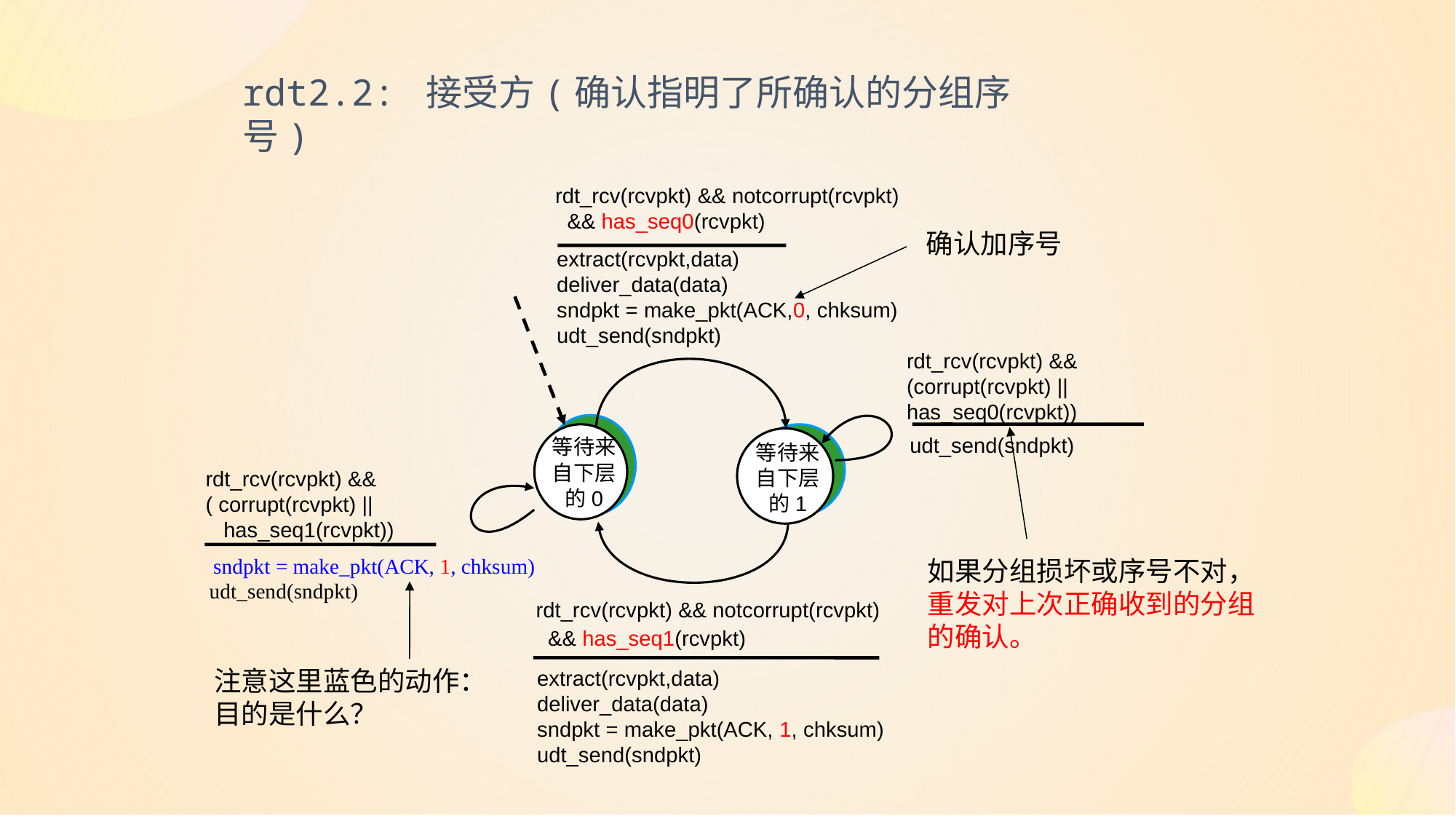

rdt2.2: 接受方(确认指明了所确认的分组序号)
rdt_rcv(rcvpkt) && notcorrupt(rcvpkt)
  && has_seq0(rcvpkt)
确认加序号
extract(rcvpkt,data)
deliver_data(data)
sndpkt = make_pkt(ACK,0, chksum)
udt_send(sndpkt)

rdt_rcv(rcvpkt) &&
(corrupt(rcvpkt) ||
has_seq0(rcvpkt))

等待来自下层的0

udt_send(sndpkt)

等待来自下层的1

rdt_rcv(rcvpkt) &&
( corrupt(rcvpkt) ||
   has_seq1(rcvpkt))

sndpkt = make_pkt(ACK, 1, chksum)
udt_send(sndpkt)
如果分组损坏或序号不对，
重发对上次正确收到的分组
的确认。

rdt_rcv(rcvpkt) && notcorrupt(rcvpkt)
  && has_seq1(rcvpkt)

注意这里蓝色的动作：
目的是什么？

extract(rcvpkt,data)
deliver_data(data)
sndpkt = make_pkt(ACK, 1, chksum)
udt_send(sndpkt)